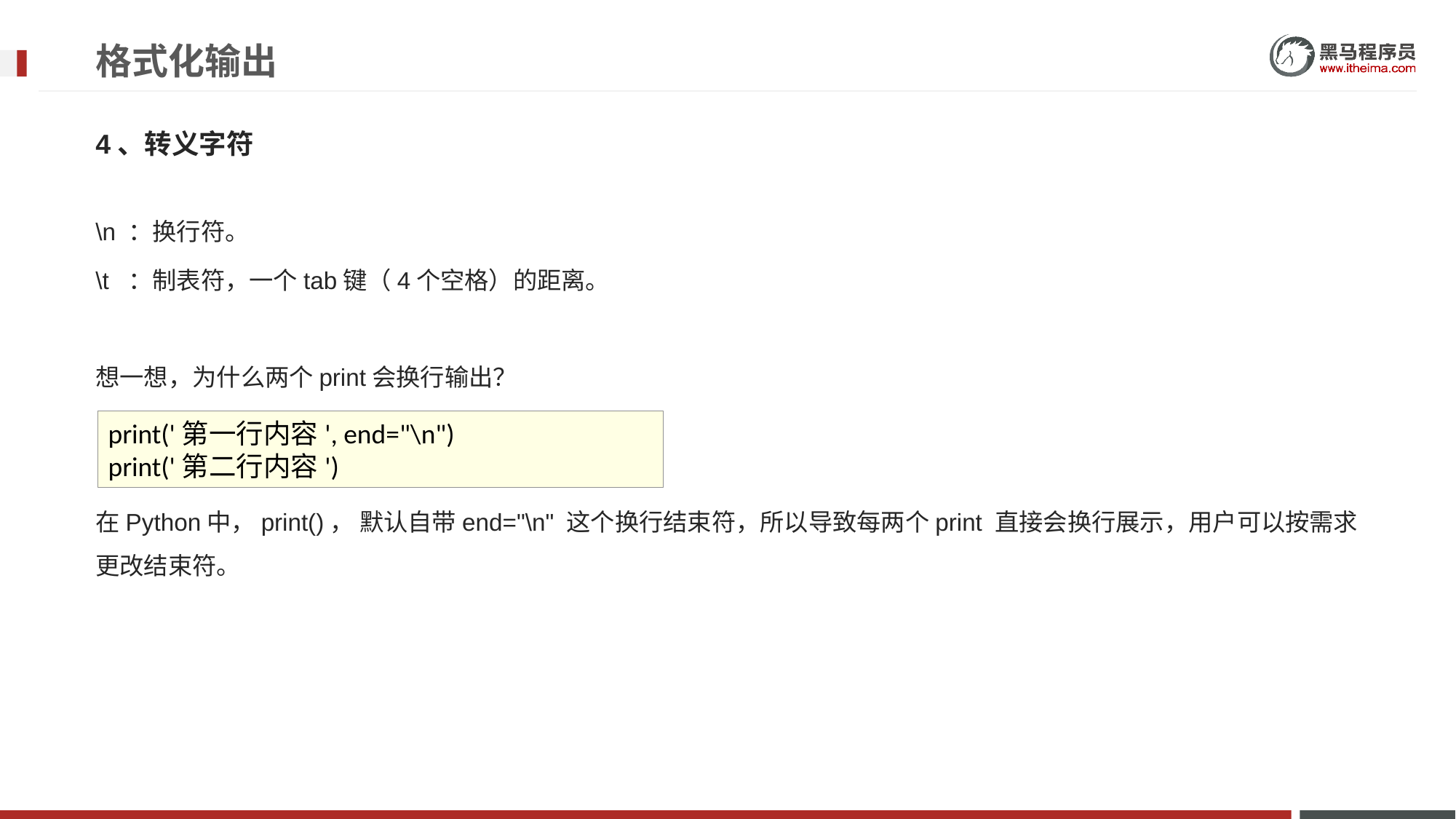

# 格式化输出
4、转义字符
\n ：换⾏符。
\t  ：制表符，一个tab键（4个空格）的距离。

想⼀想，为什么两个print会换⾏输出？

在Python中，print()， 默认自带end="\n" 这个换行结束符，所以导致每两个print 直接会换行展示，⽤户可以按需求更改结束符。

print('第一行内容', end="\n")
print('第二行内容')